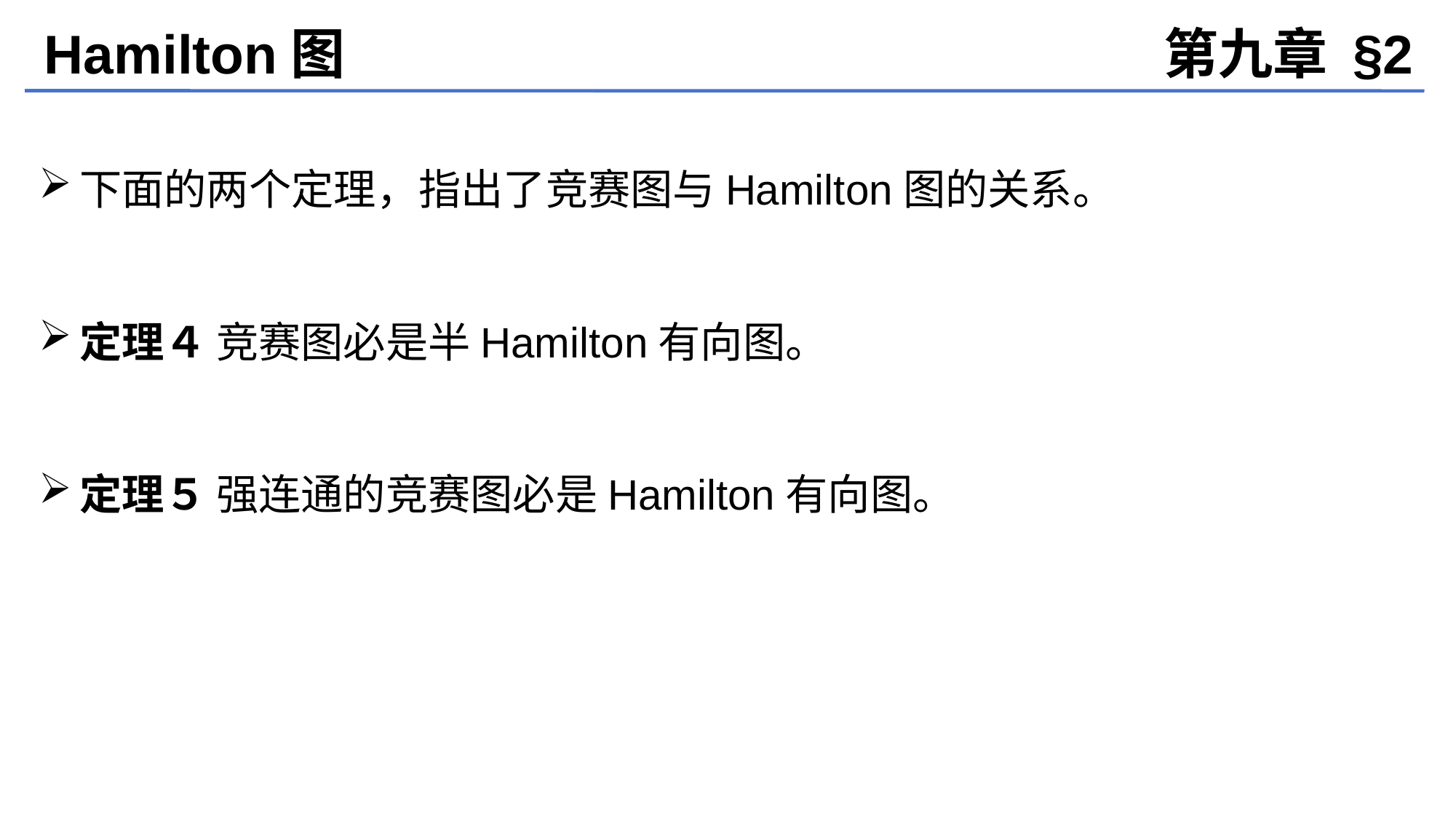

Hamilton图
第九章 §2
下面的两个定理，指出了竞赛图与Hamilton图的关系。

定理４ 竞赛图必是半Hamilton有向图。

定理５ 强连通的竞赛图必是Hamilton有向图。